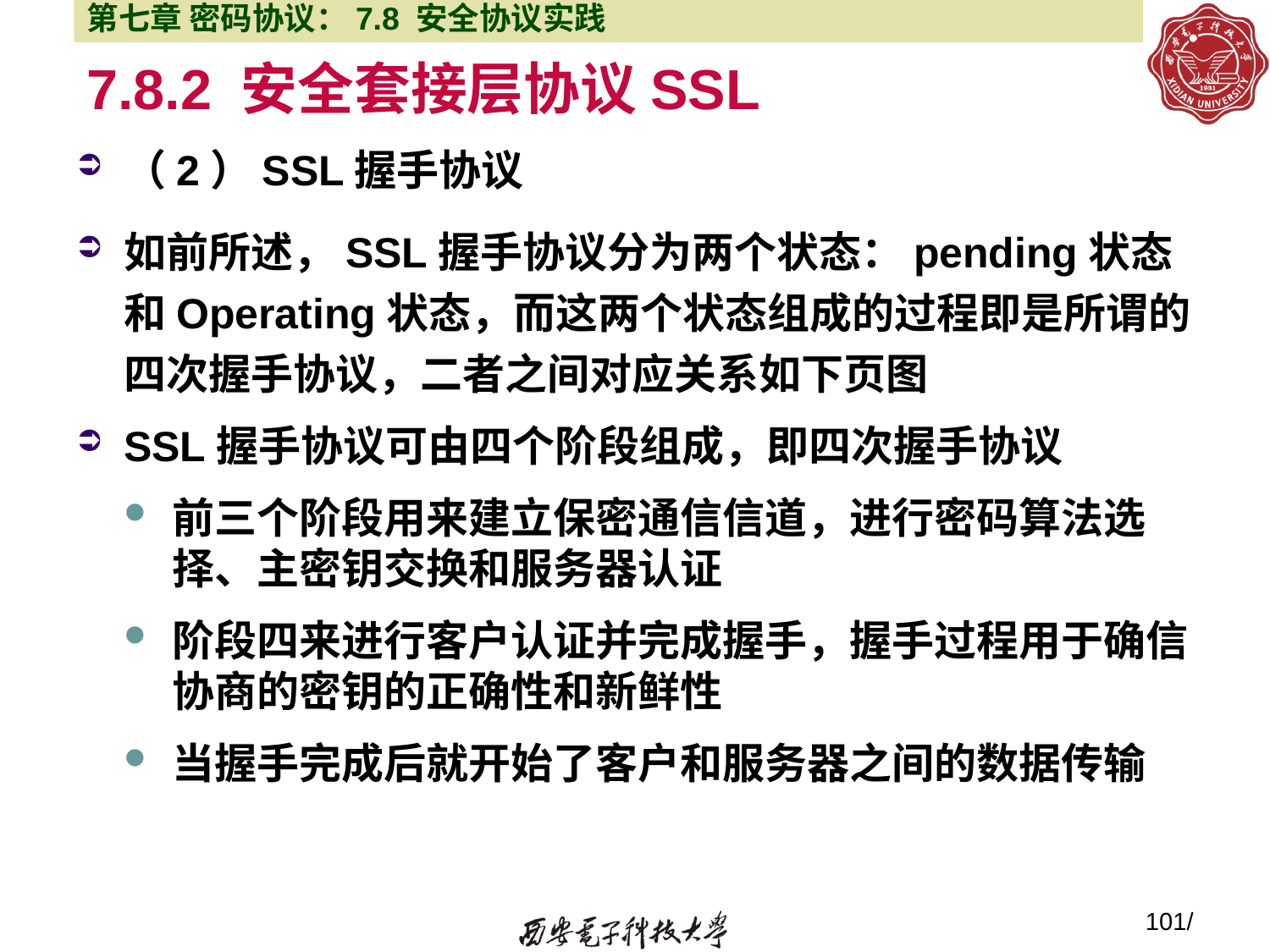

第七章 密码协议：7.8 安全协议实践
7.8.2 安全套接层协议SSL
（2）SSL握手协议
如前所述，SSL握手协议分为两个状态：pending状态和Operating状态，而这两个状态组成的过程即是所谓的四次握手协议，二者之间对应关系如下页图
SSL握手协议可由四个阶段组成，即四次握手协议
前三个阶段用来建立保密通信信道，进行密码算法选择、主密钥交换和服务器认证
阶段四来进行客户认证并完成握手，握手过程用于确信协商的密钥的正确性和新鲜性
当握手完成后就开始了客户和服务器之间的数据传输
101/